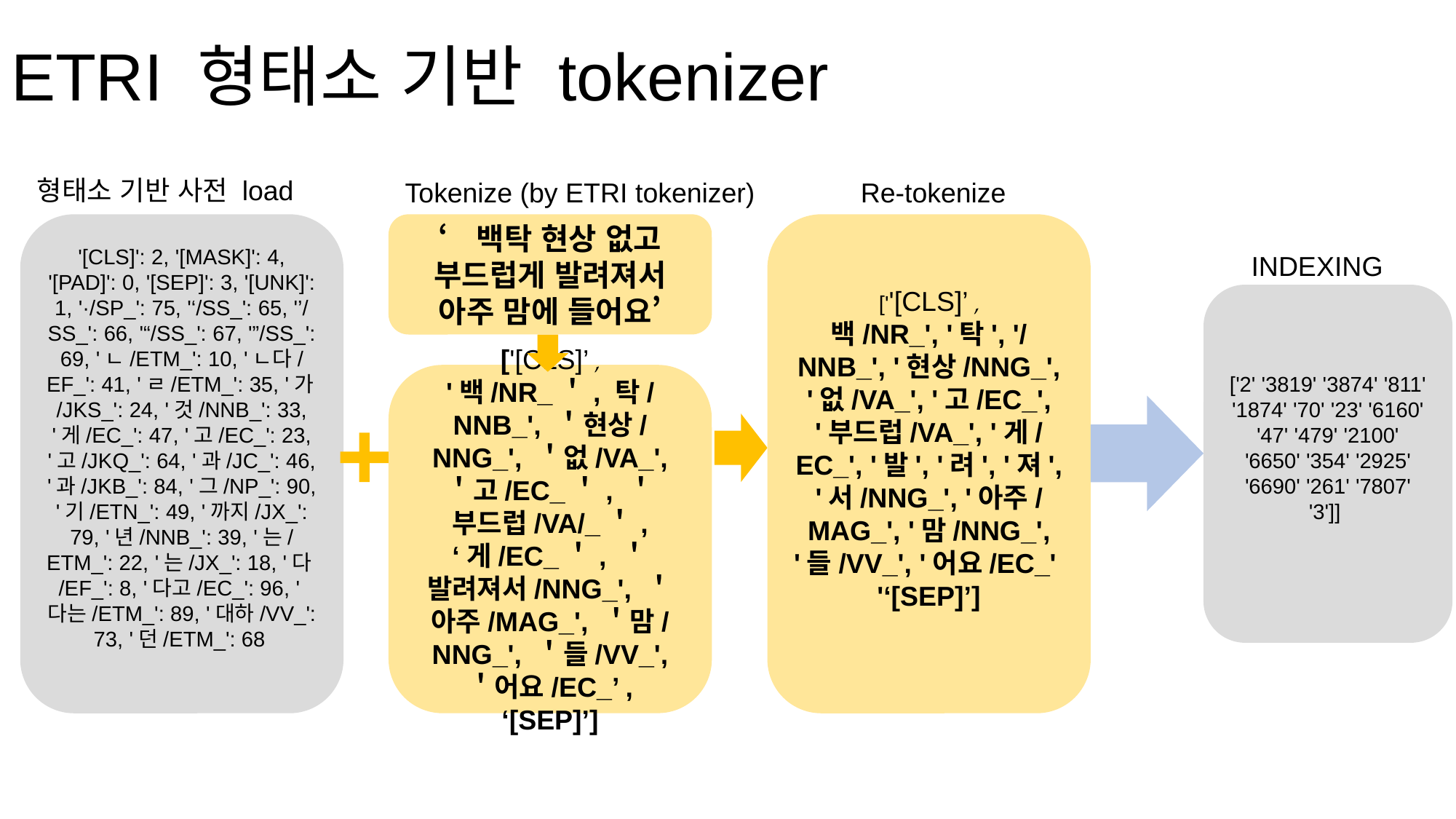

# ETRI 형태소 기반 tokenizer

형태소 기반 사전 load
Tokenize (by ETRI tokenizer)
Re-tokenize
'[CLS]': 2, '[MASK]': 4, '[PAD]': 0, '[SEP]': 3, '[UNK]': 1, '·/SP_': 75, '‘/SS_': 65, '’/SS_': 66, '“/SS_': 67, '”/SS_': 69, 'ㄴ/ETM_': 10, 'ㄴ다/EF_': 41, 'ㄹ/ETM_': 35, '가/JKS_': 24, '것/NNB_': 33, '게/EC_': 47, '고/EC_': 23, '고/JKQ_': 64, '과/JC_': 46, '과/JKB_': 84, '그/NP_': 90, '기/ETN_': 49, '까지/JX_': 79, '년/NNB_': 39, '는/ETM_': 22, '는/JX_': 18, '다/EF_': 8, '다고/EC_': 96, '다는/ETM_': 89, '대하/VV_': 73, '던/ETM_': 68

‘백탁 현상 없고 부드럽게 발려져서 아주 맘에 들어요’
[''[CLS]’ ,
백/NR_', '탁', '/NNB_', '현상/NNG_', '없/VA_', '고/EC_', '부드럽/VA_', '게/EC_', '발', '려', '져', '서/NNG_', '아주/MAG_', '맘/NNG_', '들/VV_', '어요/EC_'
'‘[SEP]’]

INDEXING
['2' '3819' '3874' '811' '1874' '70' '23' '6160' '47' '479' '2100' '6650' '354' '2925' '6690' '261' '7807' '3']]

['[CLS]’ ,
'백/NR_＇, 탁/NNB_', ＇현상/NNG_', ＇없/VA_', ＇고/EC_＇, ＇부드럽/VA/_＇, ‘게/EC_＇, ＇발려져서/NNG_', ＇아주/MAG_', ＇맘/NNG_', ＇들/VV_', ＇어요/EC_’ ,
‘[SEP]’]